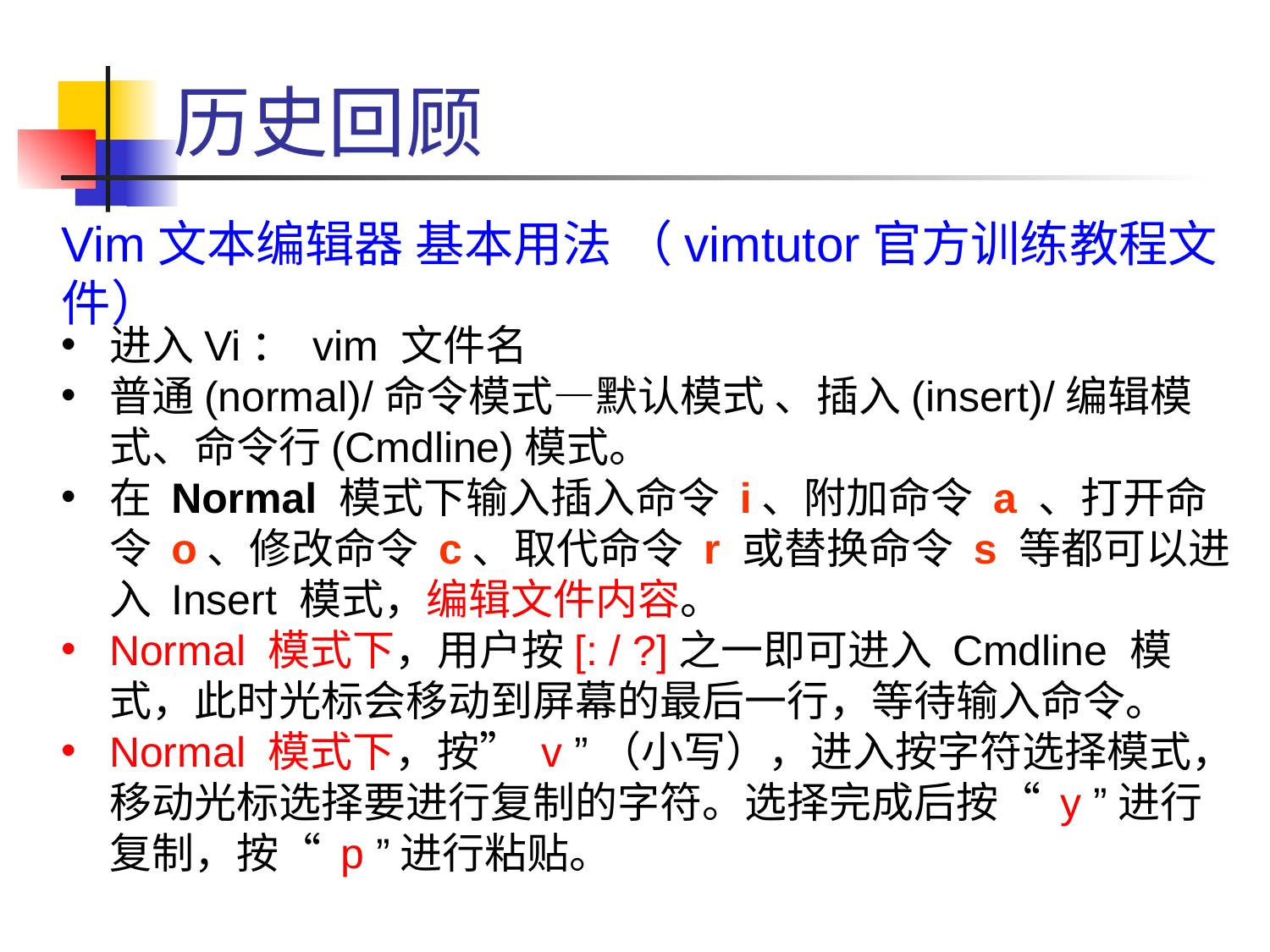

# 历史回顾
Vim文本编辑器 基本用法 （vimtutor官方训练教程文件）
进入Vi： vim 文件名
普通(normal)/命令模式—默认模式 、插入(insert)/编辑模式、命令行(Cmdline)模式。
在 Normal 模式下输入插入命令 i、附加命令 a 、打开命令 o、修改命令 c、取代命令 r 或替换命令 s 等都可以进入 Insert 模式，编辑文件内容。
Normal 模式下，用户按[: / ?]之一即可进入 Cmdline 模式，此时光标会移动到屏幕的最后一行，等待输入命令。
Normal 模式下，按” v ”（小写），进入按字符选择模式，移动光标选择要进行复制的字符。选择完成后按“ y ”进行复制，按“ p ”进行粘贴。